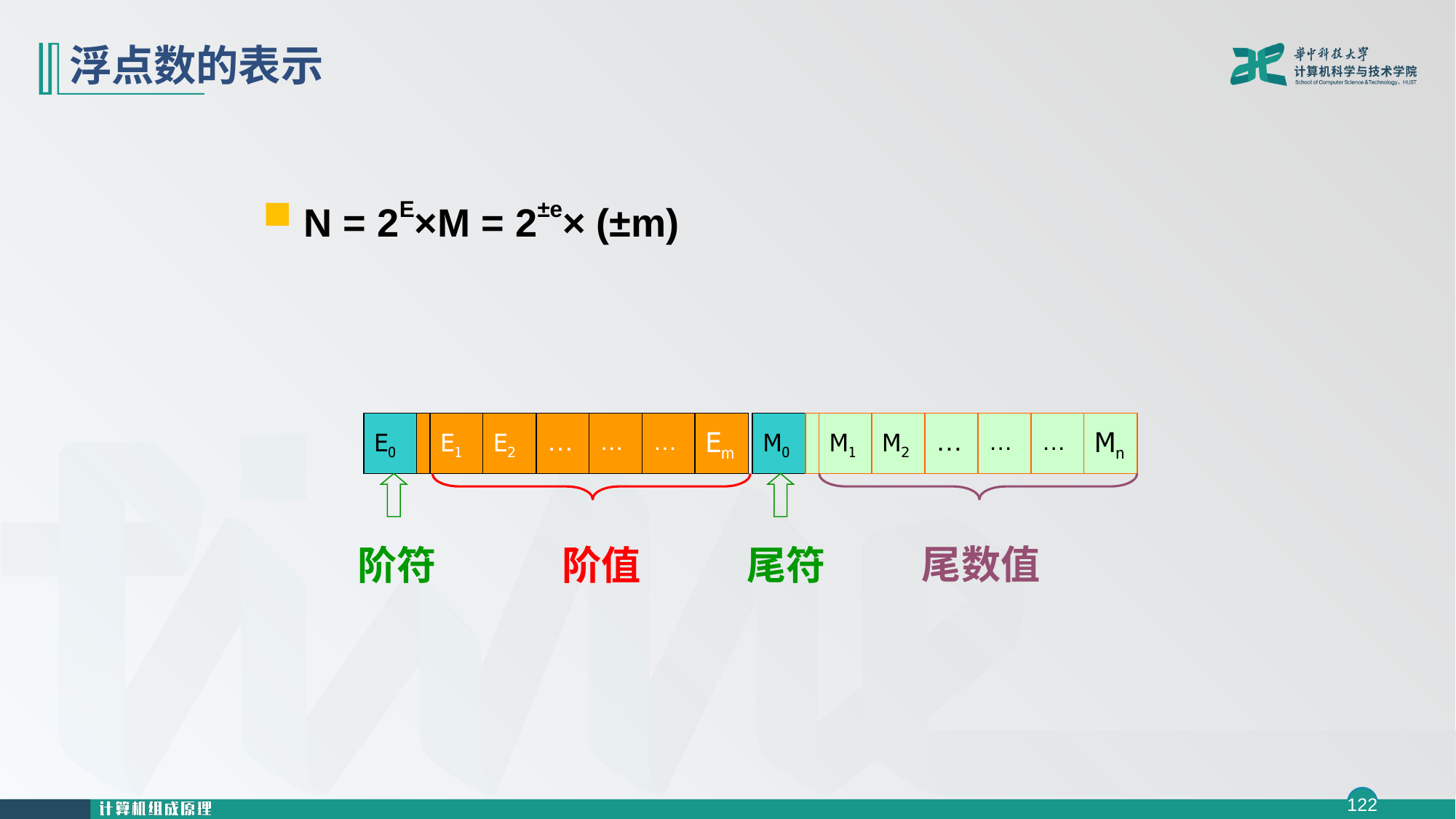

# 浮点数的表示
N = 2E×M = 2±e× (±m)
E0

E1
E2
…
…
…
Em
M0

M1
M2
…
…
…
Mn

阶符

 阶值

尾数值

尾符